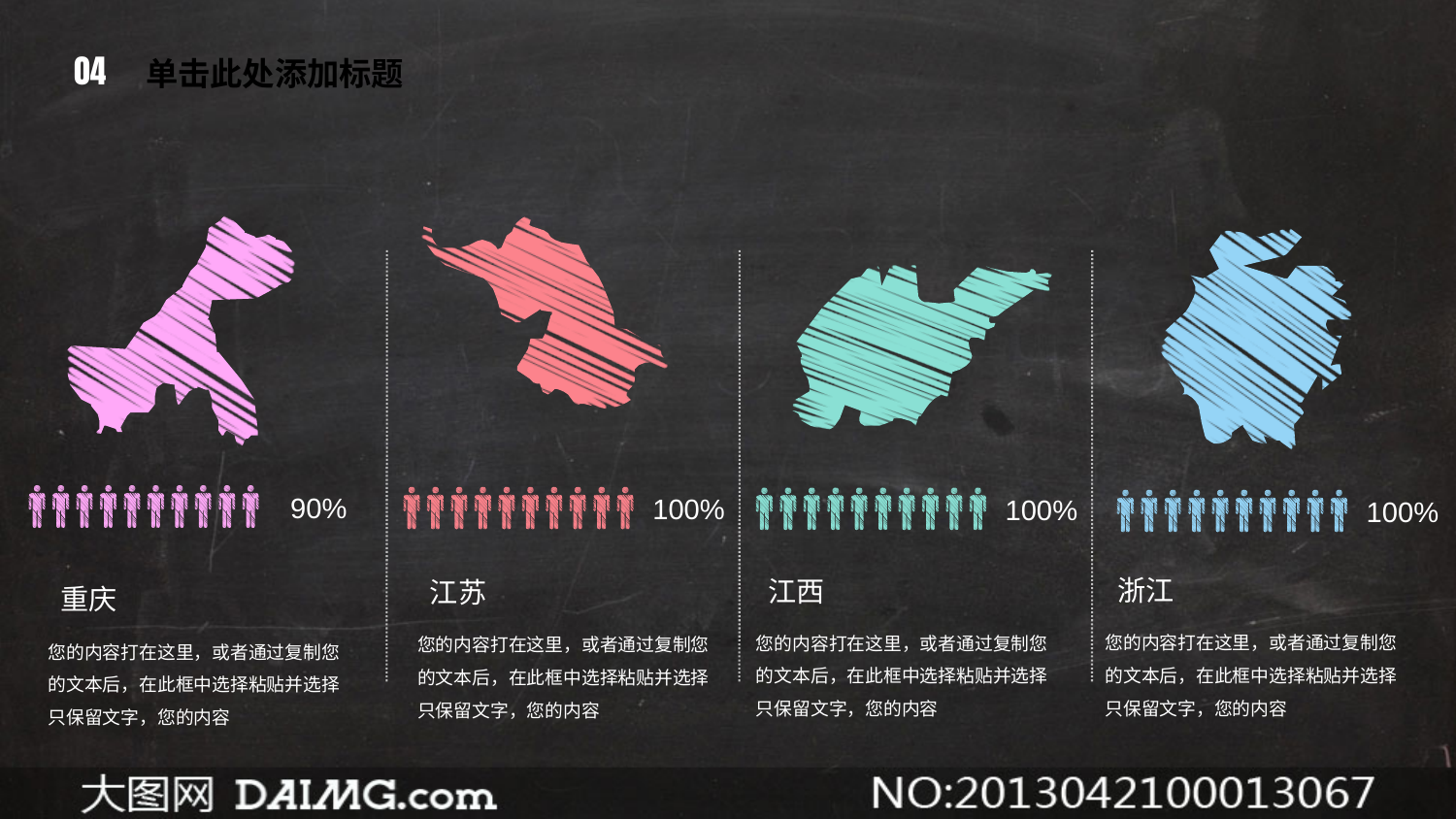

04
单击此处添加标题

90%
100%

100%

100%

浙江
江西
江苏
重庆
您的内容打在这里，或者通过复制您的文本后，在此框中选择粘贴并选择只保留文字，您的内容
您的内容打在这里，或者通过复制您的文本后，在此框中选择粘贴并选择只保留文字，您的内容
您的内容打在这里，或者通过复制您的文本后，在此框中选择粘贴并选择只保留文字，您的内容
您的内容打在这里，或者通过复制您的文本后，在此框中选择粘贴并选择只保留文字，您的内容